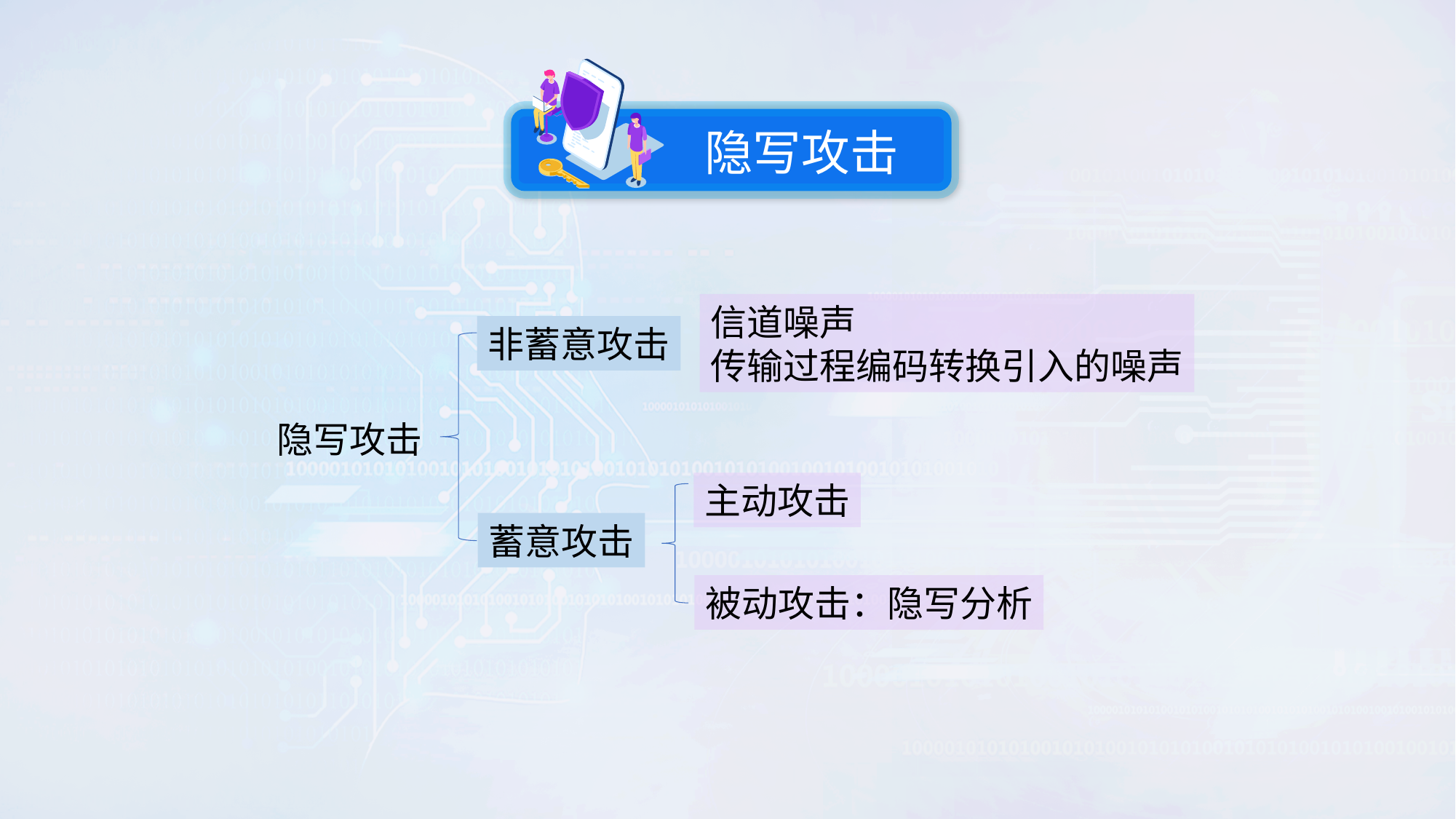

隐写攻击
信道噪声
传输过程编码转换引入的噪声
非蓄意攻击

隐写攻击
主动攻击

蓄意攻击
被动攻击：隐写分析